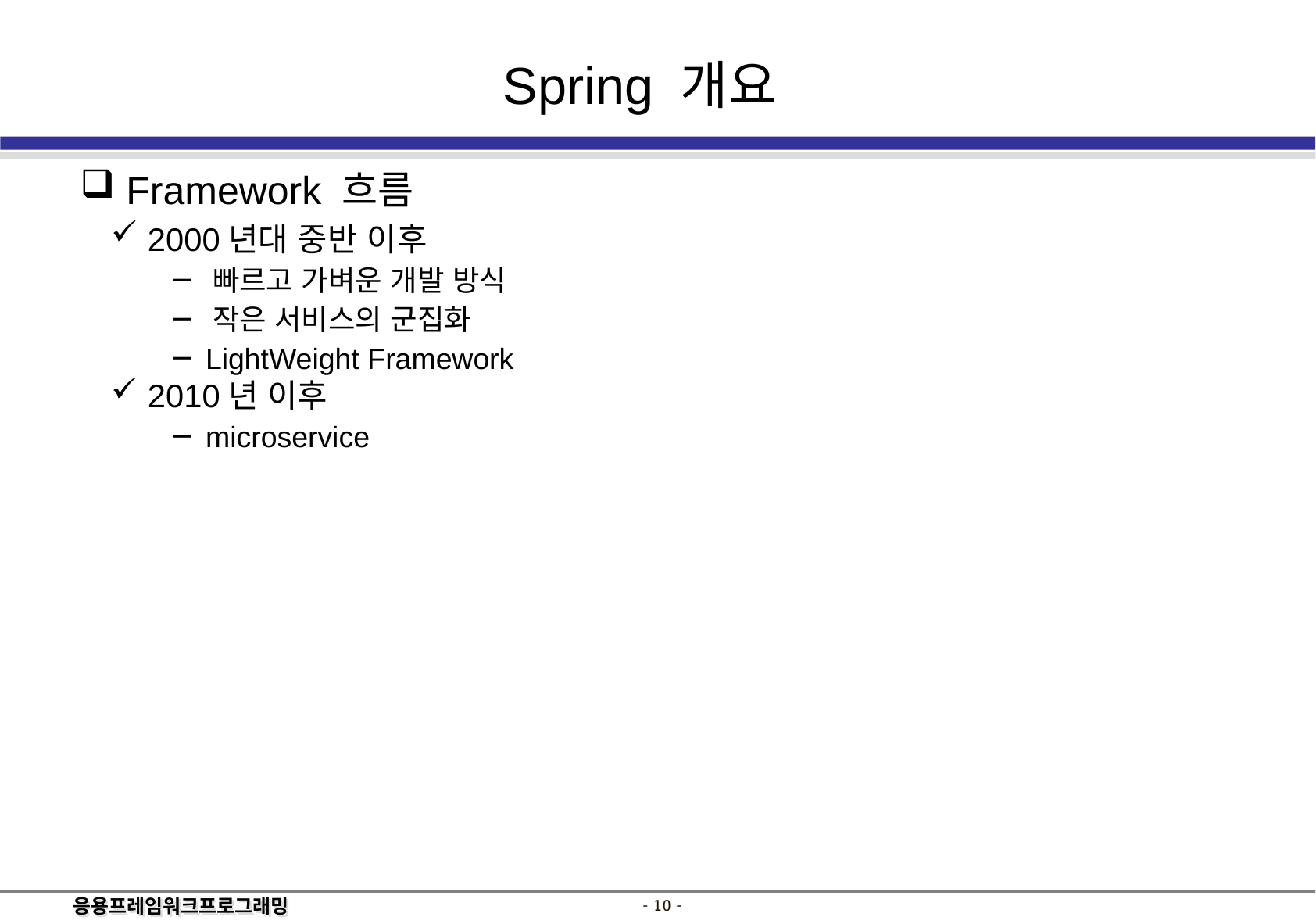

Spring 개요
 Framework 흐름
 2000년대 중반 이후
 빠르고 가벼운 개발 방식
 작은 서비스의 군집화
 LightWeight Framework
 2010년 이후
 microservice
- 10 -